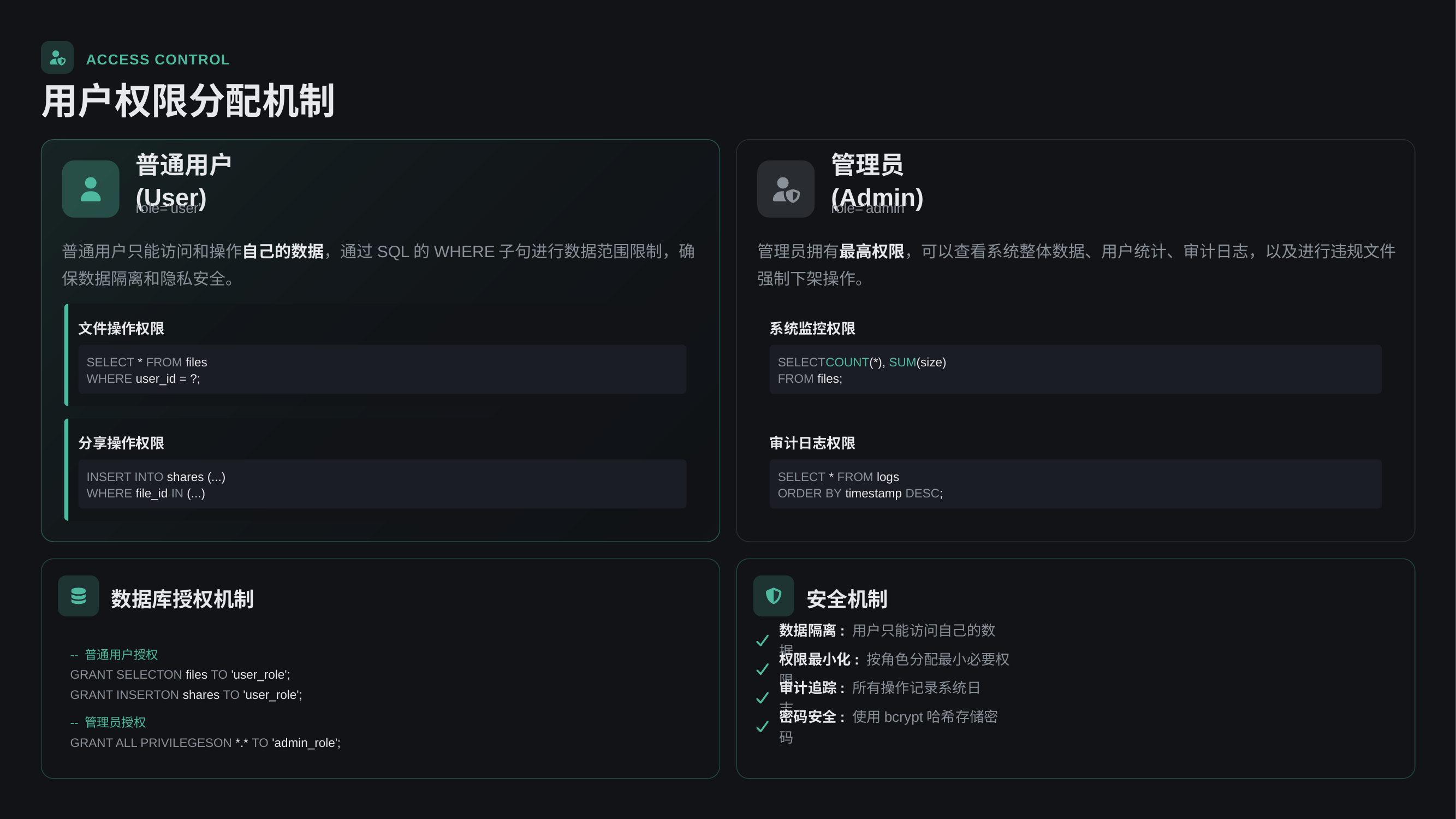

ACCESS CONTROL

用户权限分配机制

普通用户 (User)
管理员 (Admin)

role='user'
role='admin'
普通用户只能访问和操作自己的数据，通过SQL的WHERE子句进行数据范围限制，确保数据隔离和隐私安全。
管理员拥有最高权限，可以查看系统整体数据、用户统计、审计日志，以及进行违规文件强制下架操作。

文件操作权限
系统监控权限

SELECT * FROM files
SELECTCOUNT(*), SUM(size)
WHERE user_id = ?;
FROM files;

分享操作权限
审计日志权限

INSERT INTO shares (...)
SELECT * FROM logs
WHERE file_id IN (...)
ORDER BY timestamp DESC;

数据库授权机制
安全机制

数据隔离: 用户只能访问自己的数据

-- 普通用户授权
权限最小化: 按角色分配最小必要权限
GRANT SELECTON files TO 'user_role';

GRANT INSERTON shares TO 'user_role';
审计追踪: 所有操作记录系统日志

-- 管理员授权
密码安全: 使用bcrypt哈希存储密码

GRANT ALL PRIVILEGESON *.* TO 'admin_role';